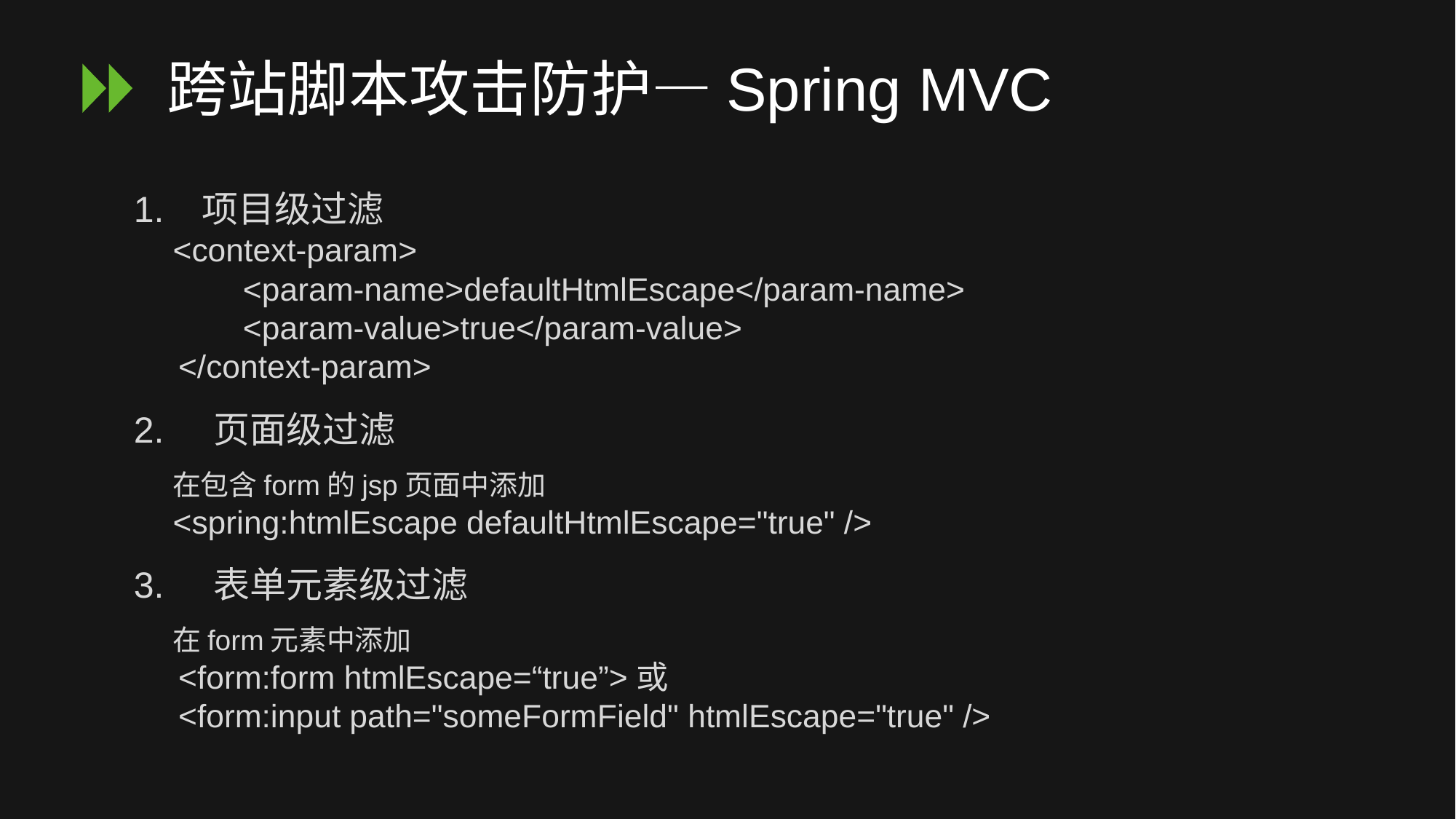

# 跨站脚本攻击防护—Spring MVC
项目级过滤
     <context-param>
	<param-name>defaultHtmlEscape</param-name>
	<param-value>true</param-value>
     </context-param>
2.    页面级过滤
     在包含form的jsp页面中添加
     <spring:htmlEscape defaultHtmlEscape="true" />
3.    表单元素级过滤
     在form元素中添加
     <form:form htmlEscape=“true”>或
     <form:input path="someFormField" htmlEscape="true" />